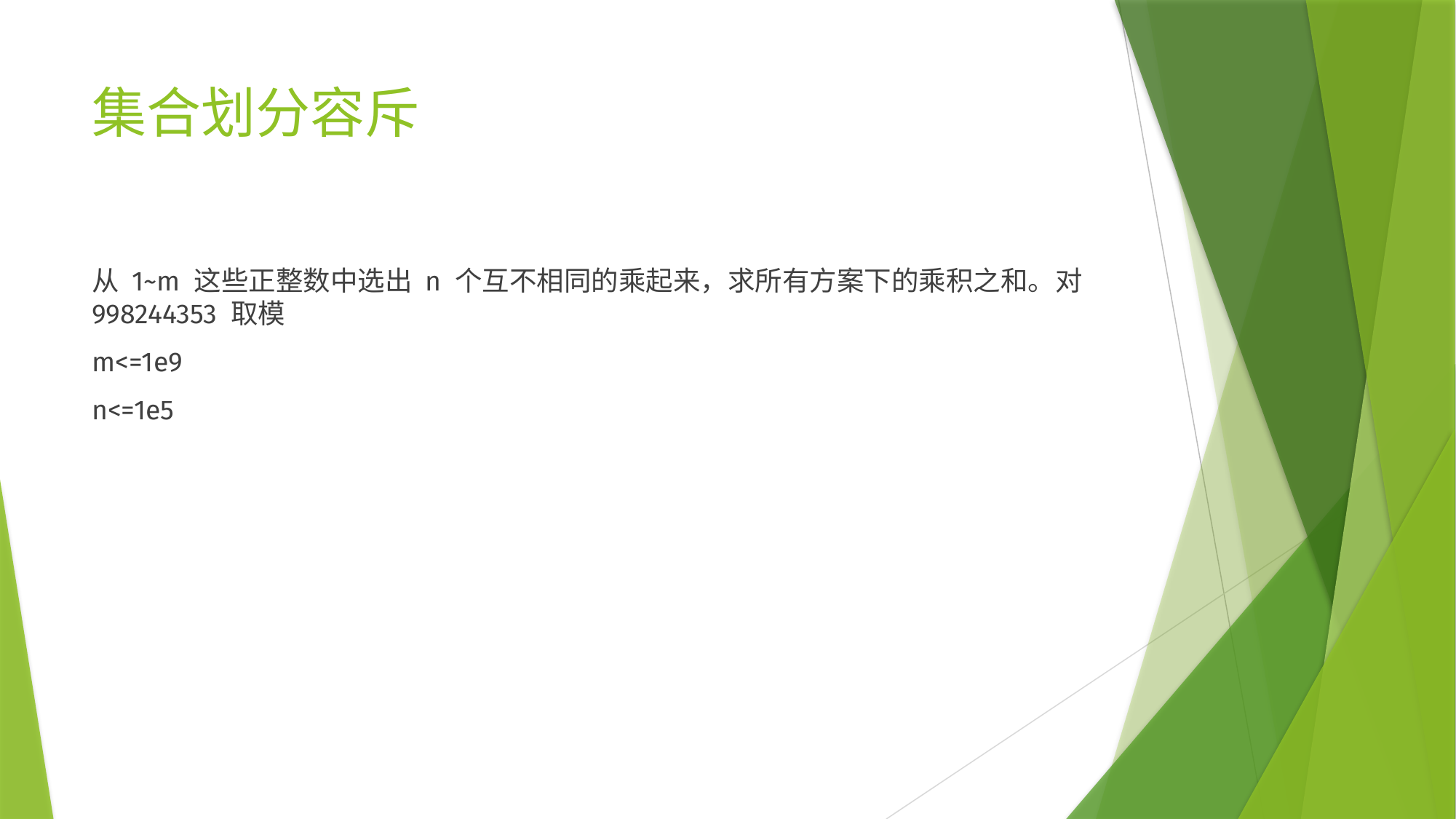

# 集合划分容斥
从 1~m 这些正整数中选出 n 个互不相同的乘起来，求所有方案下的乘积之和。对 998244353 取模
m<=1e9
n<=1e5